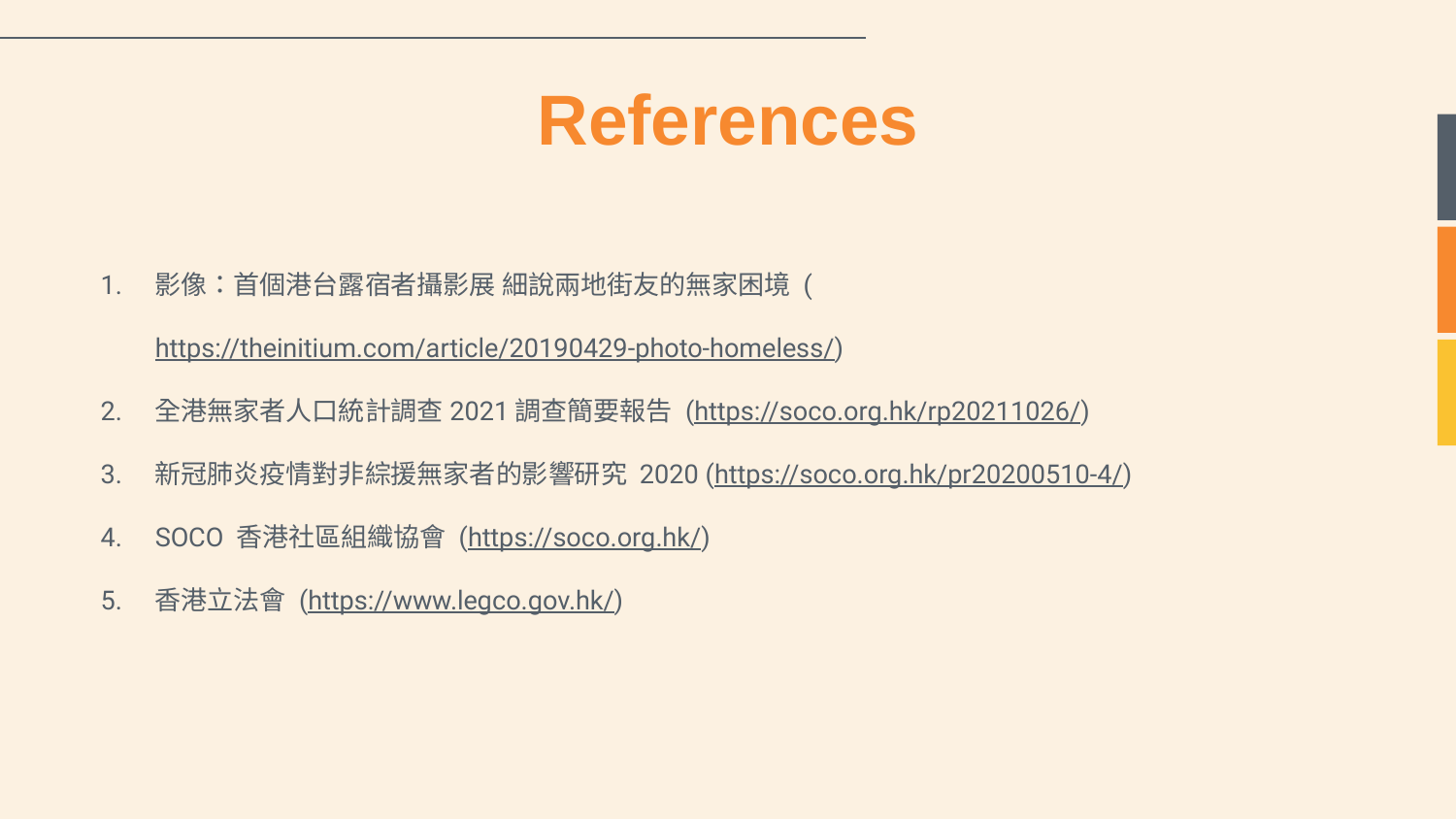

# References
影像：首個港台露宿者攝影展 細說兩地街友的無家困境 (https://theinitium.com/article/20190429-photo-homeless/)
全港無家者人口統計調查2021調查簡要報告 (https://soco.org.hk/rp20211026/)
新冠肺炎疫情對非綜援無家者的影響研究 2020 (https://soco.org.hk/pr20200510-4/)
SOCO 香港社區組織協會 (https://soco.org.hk/)
香港立法會 (https://www.legco.gov.hk/)